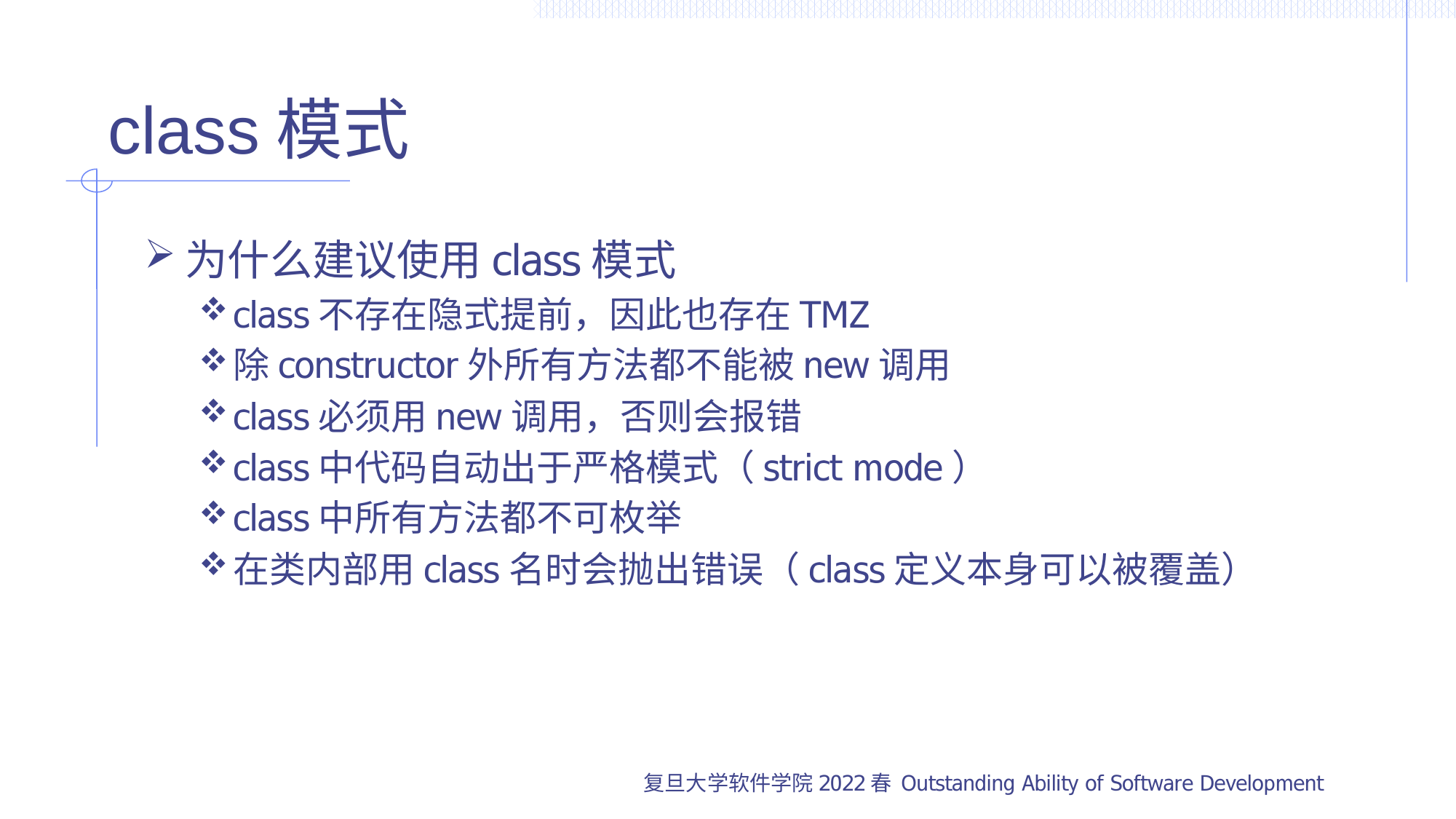

# class模式
为什么建议使用class模式
class不存在隐式提前，因此也存在TMZ
除constructor外所有方法都不能被new调用
class必须用new调用，否则会报错
class中代码自动出于严格模式（strict mode）
class中所有方法都不可枚举
在类内部用class名时会抛出错误（class定义本身可以被覆盖）